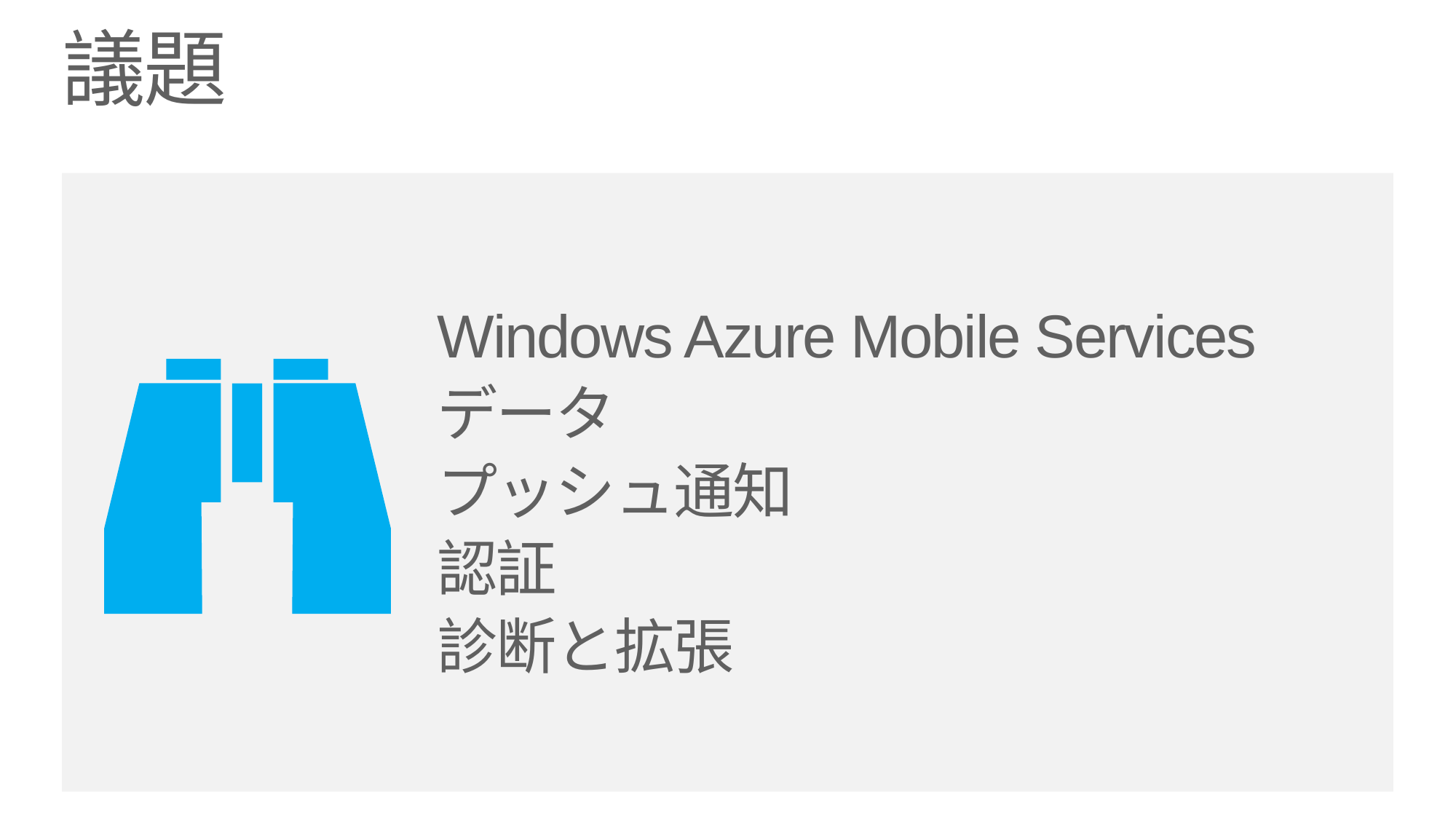

議題
Windows Azure Mobile Services
データ
プッシュ通知
認証
診断と拡張